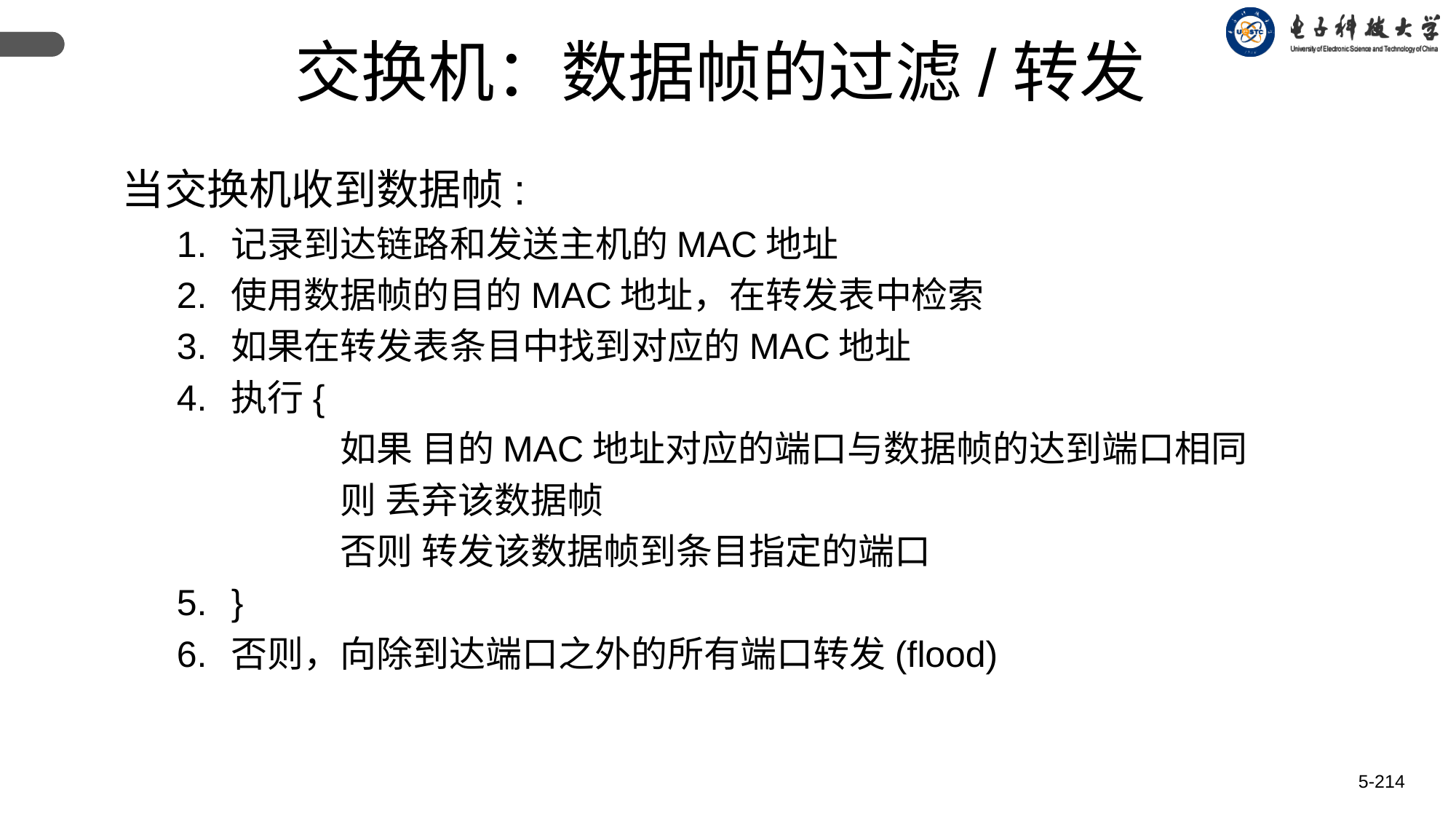

交换机：数据帧的过滤/转发
当交换机收到数据帧:
记录到达链路和发送主机的MAC地址
使用数据帧的目的MAC地址，在转发表中检索
如果在转发表条目中找到对应的MAC地址
执行{
	如果 目的MAC地址对应的端口与数据帧的达到端口相同
	则 丢弃该数据帧
	否则 转发该数据帧到条目指定的端口
}
否则，向除到达端口之外的所有端口转发(flood)

5-214